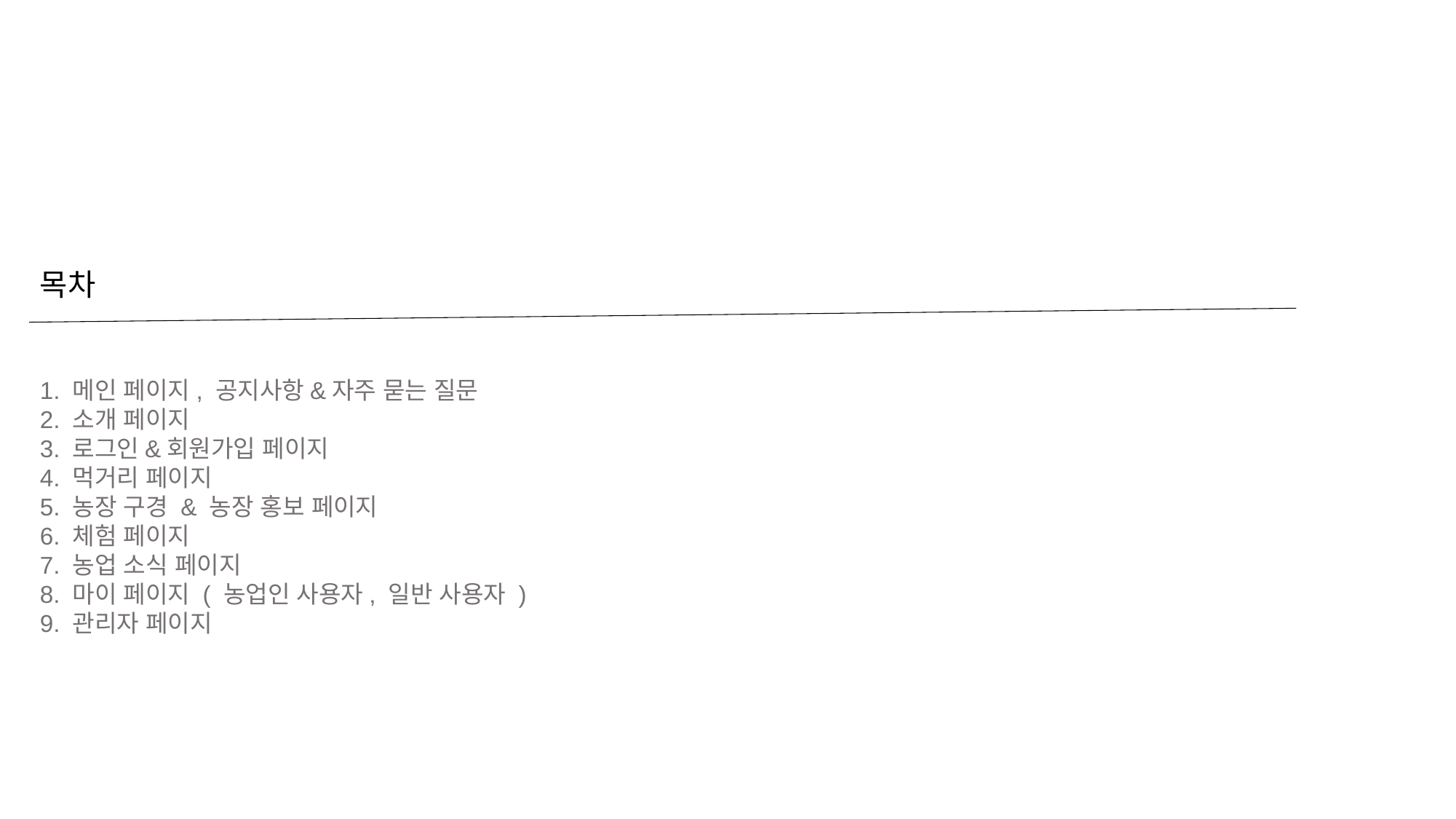

목차
1. 메인 페이지, 공지사항&자주 묻는 질문
2. 소개 페이지
3. 로그인&회원가입 페이지
4. 먹거리 페이지
5. 농장 구경 & 농장 홍보 페이지
6. 체험 페이지
7. 농업 소식 페이지
8. 마이 페이지 ( 농업인 사용자, 일반 사용자 )
9. 관리자 페이지